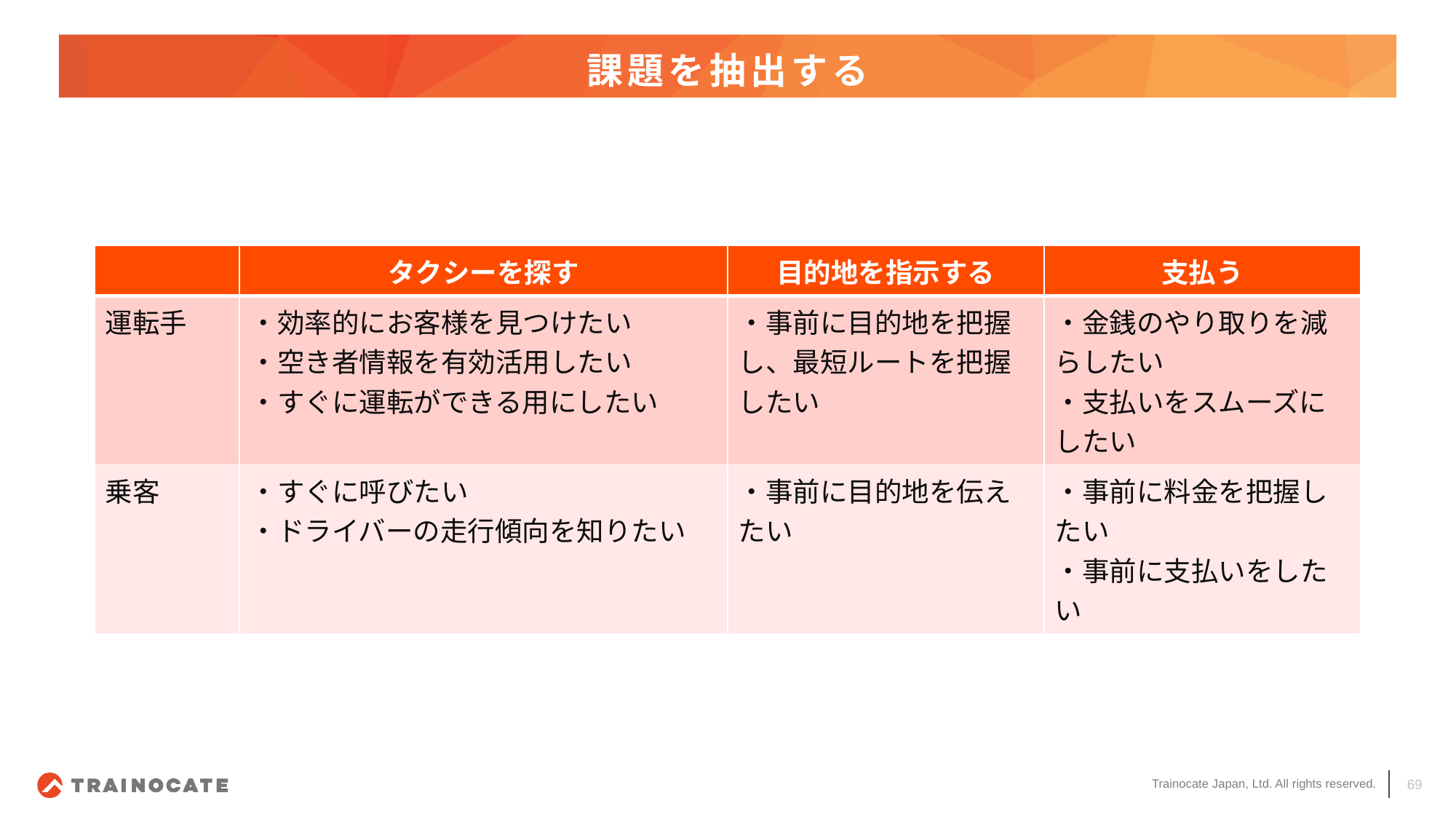

# 課題を抽出する
|  | タクシーを探す | 目的地を指示する | 支払う |
| --- | --- | --- | --- |
| 運転手 | ・効率的にお客様を見つけたい ・空き者情報を有効活用したい ・すぐに運転ができる用にしたい | ・事前に目的地を把握し、最短ルートを把握したい | ・金銭のやり取りを減らしたい ・支払いをスムーズにしたい |
| 乗客 | ・すぐに呼びたい ・ドライバーの走行傾向を知りたい | ・事前に目的地を伝えたい | ・事前に料金を把握したい ・事前に支払いをしたい |
69